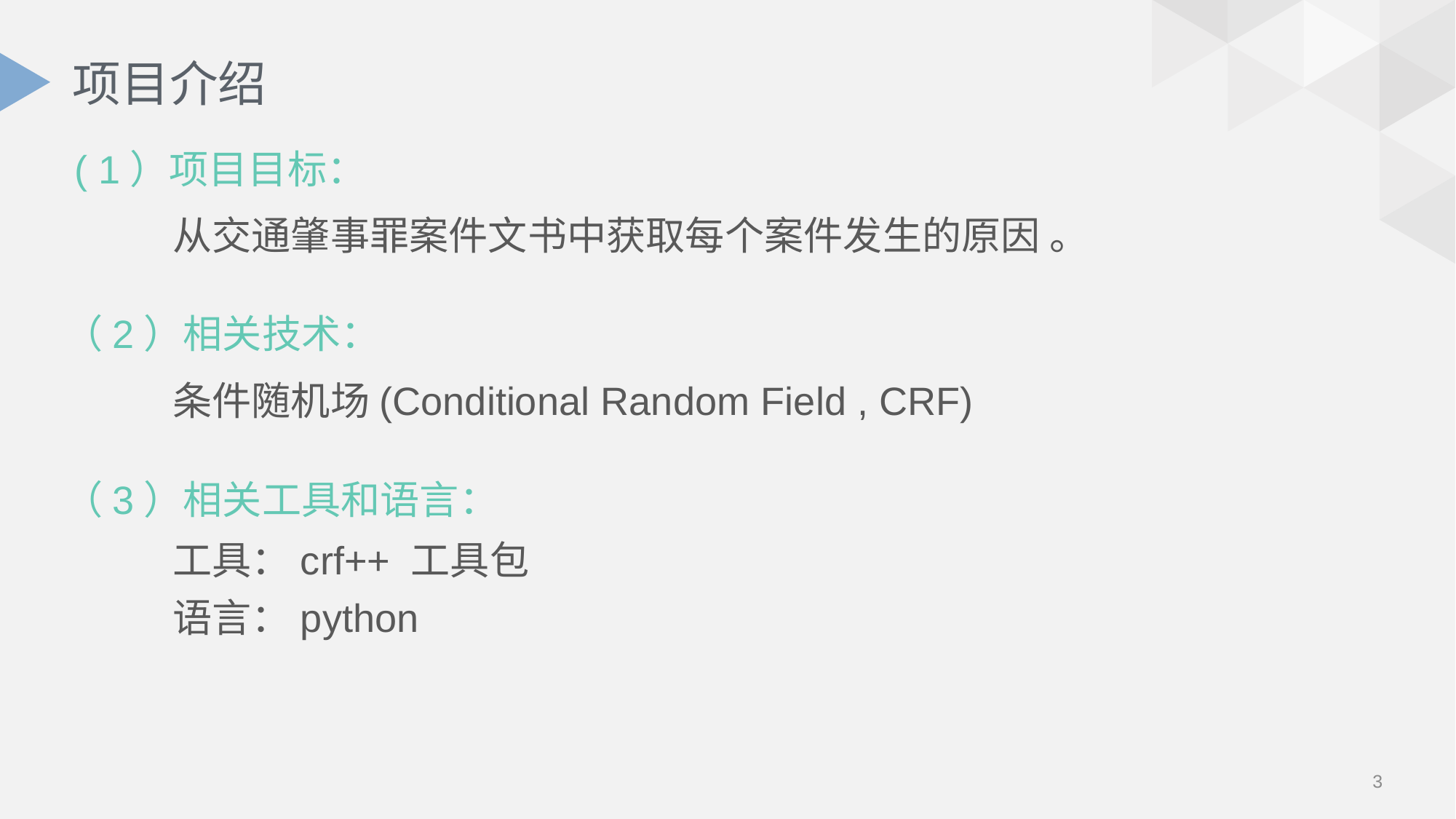

# 项目介绍
 ( 1）项目目标：
	从交通肇事罪案件文书中获取每个案件发生的原因 。

（2）相关技术：
	条件随机场(Conditional Random Field , CRF)

（3）相关工具和语言：
	工具：crf++ 工具包
	语言：python
3